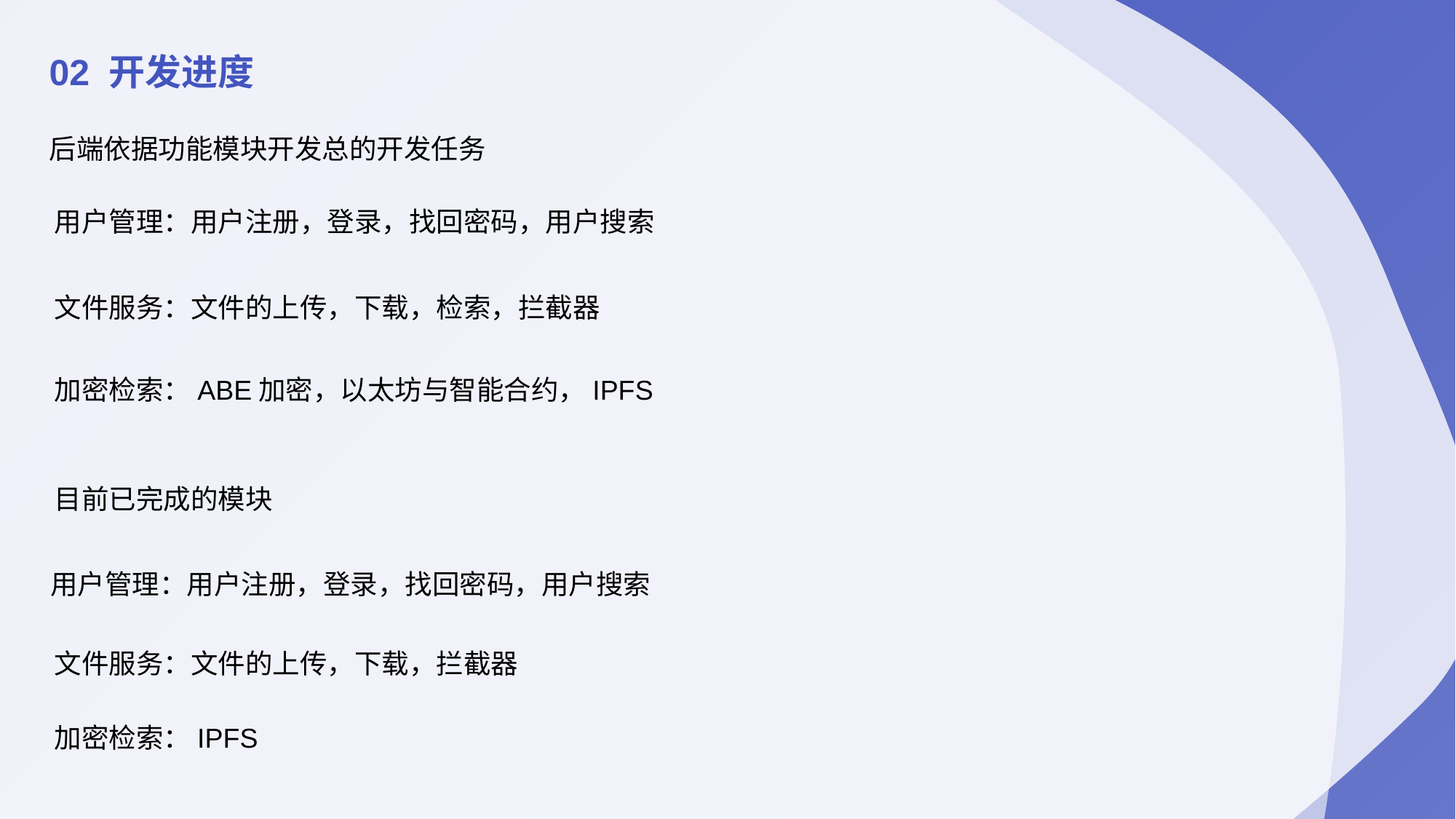

02 开发进度
后端依据功能模块开发总的开发任务
用户管理：用户注册，登录，找回密码，用户搜索
文件服务：文件的上传，下载，检索，拦截器
加密检索：ABE加密，以太坊与智能合约，IPFS
目前已完成的模块
用户管理：用户注册，登录，找回密码，用户搜索
文件服务：文件的上传，下载，拦截器
加密检索：IPFS